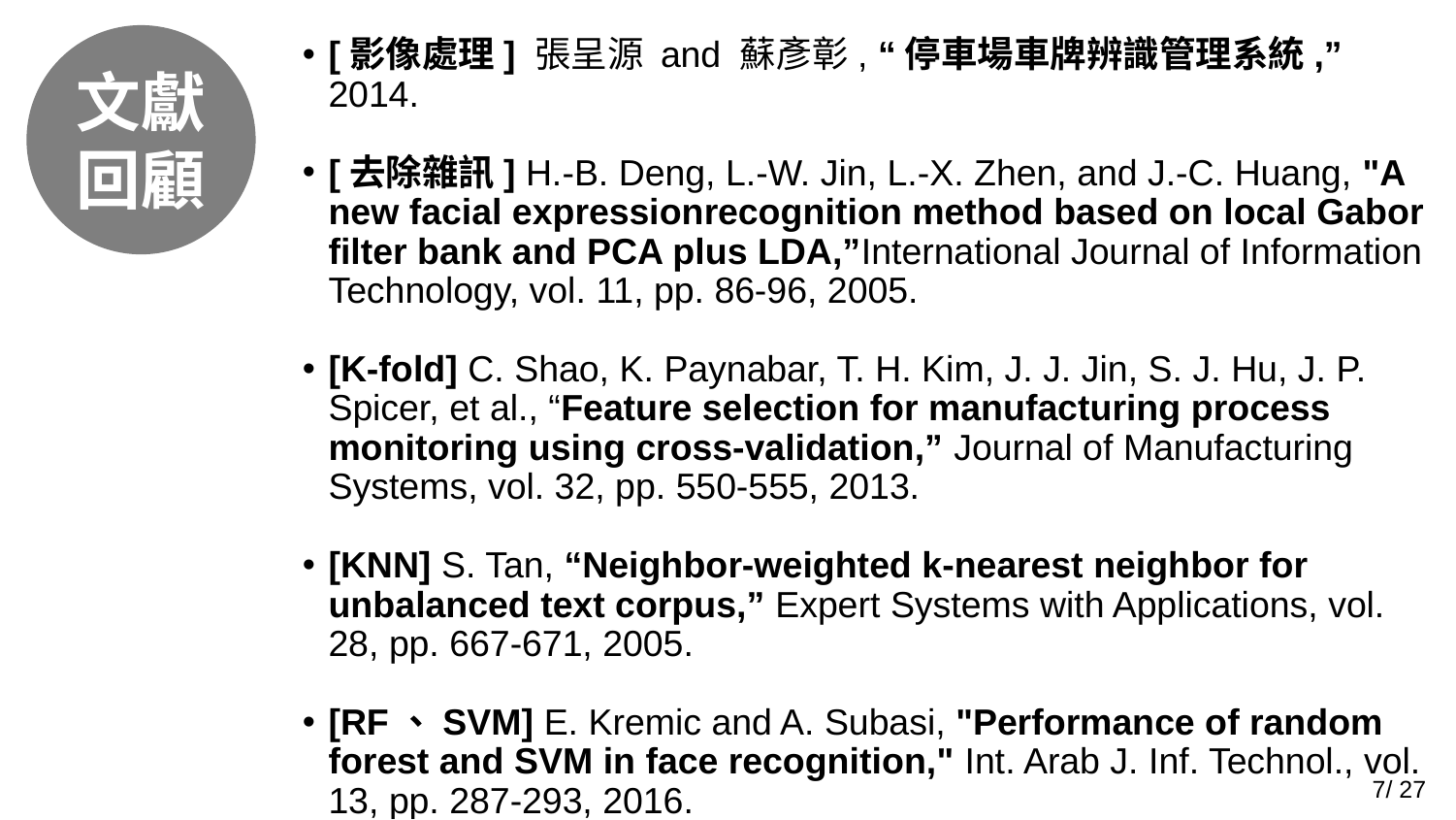

文獻回顧
[影像處理] 張呈源 and 蘇彥彰, “停車場車牌辨識管理系統,” 2014.

[去除雜訊] H.-B. Deng, L.-W. Jin, L.-X. Zhen, and J.-C. Huang, "A new facial expressionrecognition method based on local Gabor filter bank and PCA plus LDA,”International Journal of Information Technology, vol. 11, pp. 86-96, 2005.

[K-fold] C. Shao, K. Paynabar, T. H. Kim, J. J. Jin, S. J. Hu, J. P. Spicer, et al., “Feature selection for manufacturing process monitoring using cross-validation,” Journal of Manufacturing Systems, vol. 32, pp. 550-555, 2013.

[KNN] S. Tan, “Neighbor-weighted k-nearest neighbor for unbalanced text corpus,” Expert Systems with Applications, vol. 28, pp. 667-671, 2005.

[RF、SVM] E. Kremic and A. Subasi, "Performance of random forest and SVM in face recognition," Int. Arab J. Inf. Technol., vol. 13, pp. 287-293, 2016.
7/ 27